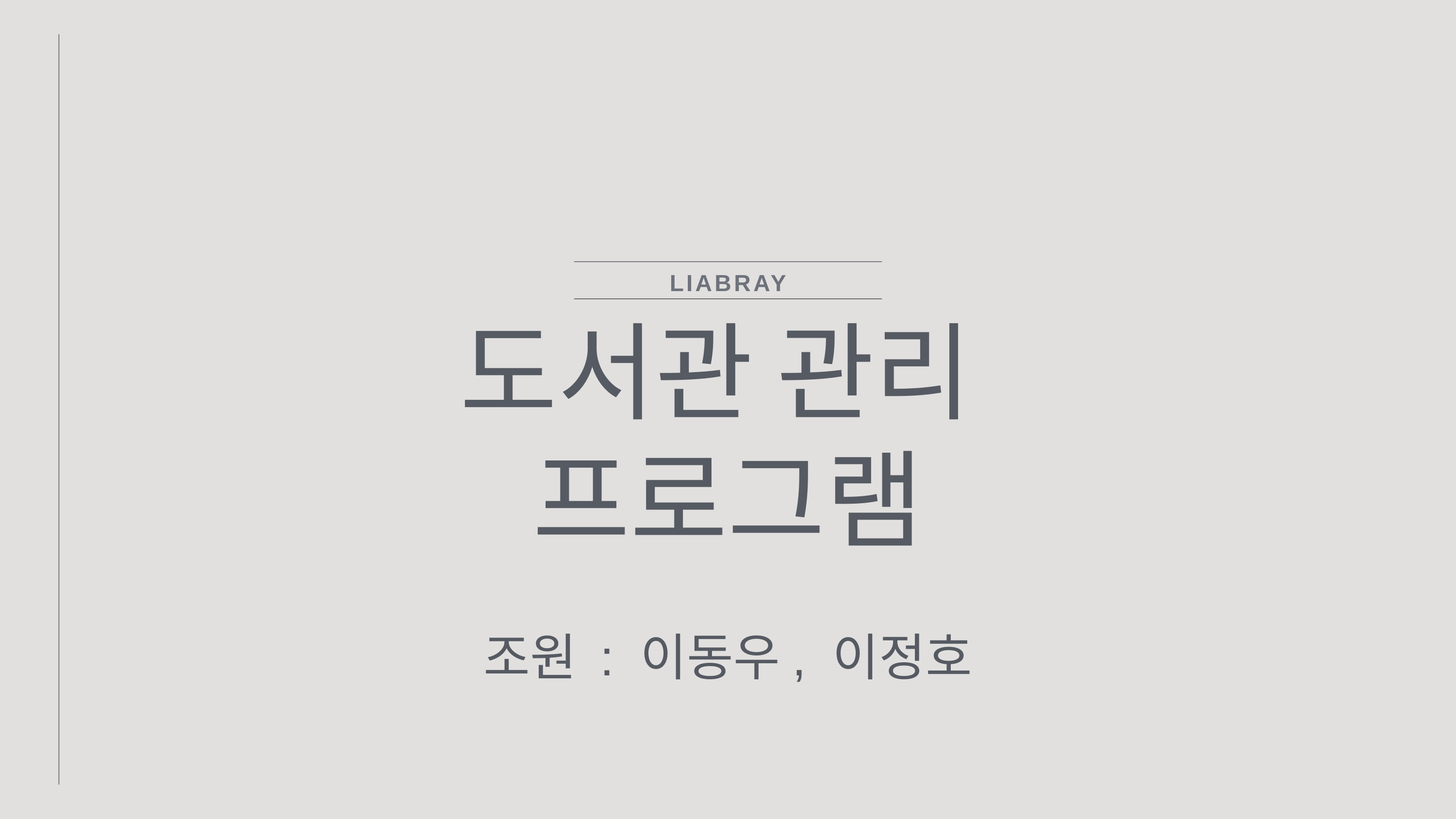

LIABRAY

도서관 관리
프로그램
조원 : 이동우, 이정호